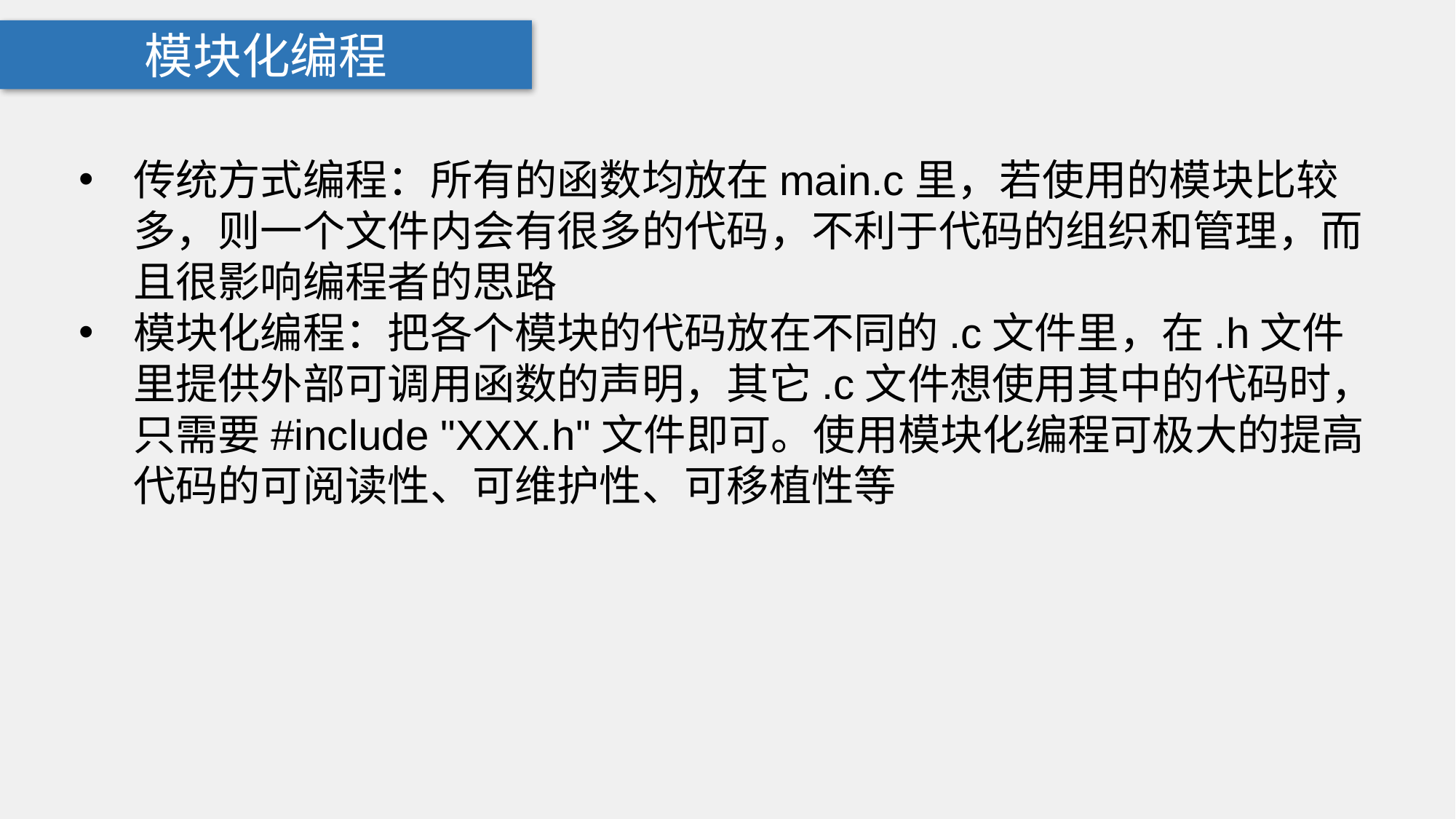

模块化编程
传统方式编程：所有的函数均放在main.c里，若使用的模块比较多，则一个文件内会有很多的代码，不利于代码的组织和管理，而且很影响编程者的思路
模块化编程：把各个模块的代码放在不同的.c文件里，在.h文件里提供外部可调用函数的声明，其它.c文件想使用其中的代码时，只需要#include "XXX.h"文件即可。使用模块化编程可极大的提高代码的可阅读性、可维护性、可移植性等